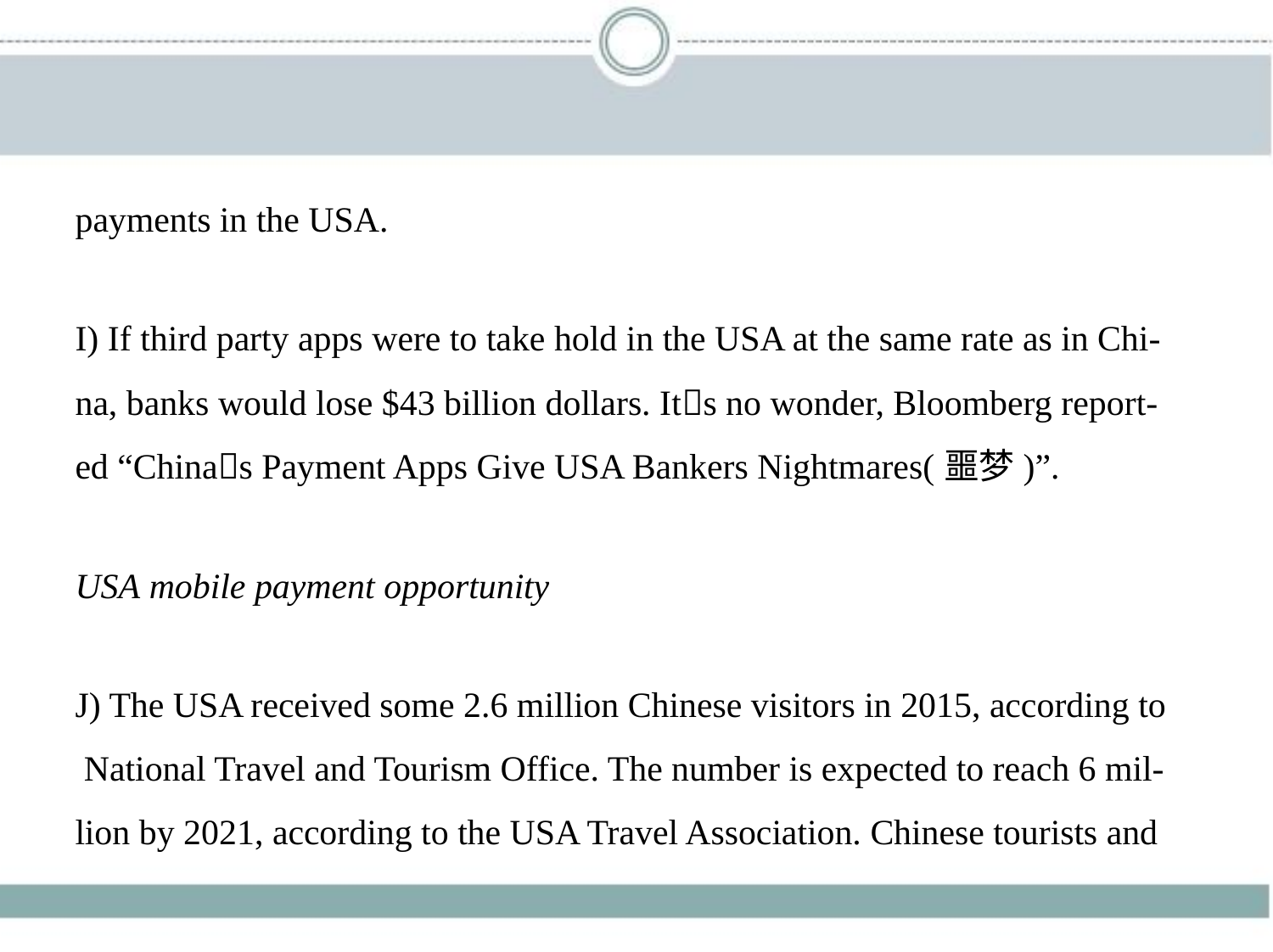

payments in the USA.
I) If third party apps were to take hold in the USA at the same rate as in Chi-
na, banks would lose $43 billion dollars. It􀆳s no wonder, Bloomberg report-
ed “China􀆳s Payment Apps Give USA Bankers Nightmares(噩梦)”.
USA mobile payment opportunity
J) The USA received some 2.6 million Chinese visitors in 2015, according to
 National Travel and Tourism Office. The number is expected to reach 6 mil-
lion by 2021, according to the USA Travel Association. Chinese tourists and